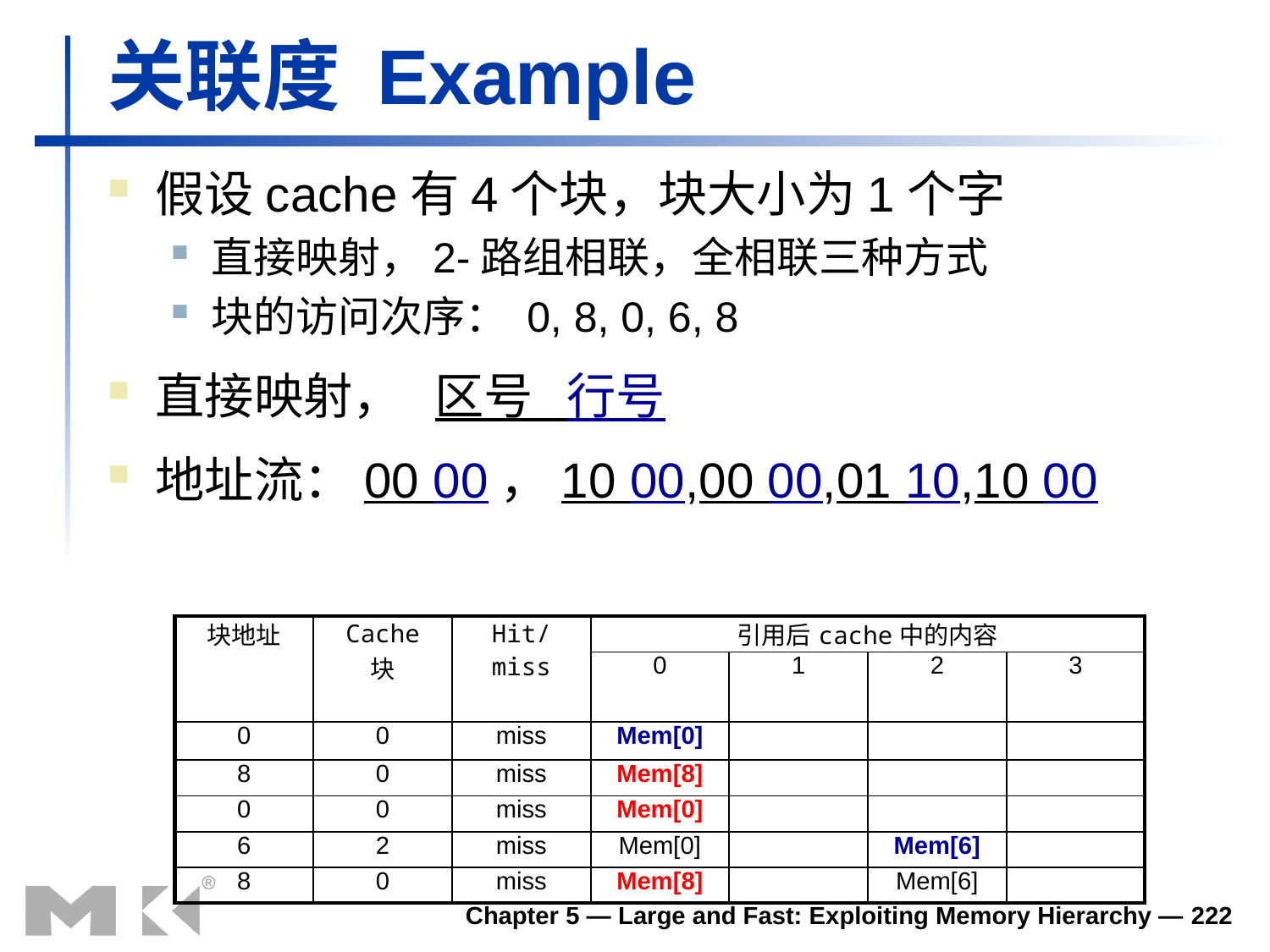

# 关联度 Example
假设cache有4个块，块大小为1个字
直接映射，2-路组相联，全相联三种方式
块的访问次序： 0, 8, 0, 6, 8
直接映射，   区号   行号
地址流：00 00，10 00,00 00,01 10,10 00

| 块地址 | Cache 块 | Hit/miss | 引用后cache中的内容 |  |  |  |
| --- | --- | --- | --- | --- | --- | --- |
|  |  |  | 0 | 1 | 2 | 3 |
| 0 | 0 | miss | Mem[0] |  |  |  |
| 8 | 0 | miss | Mem[8] |  |  |  |
| 0 | 0 | miss | Mem[0] |  |  |  |
| 6 | 2 | miss | Mem[0] |  | Mem[6] |  |
| 8 | 0 | miss | Mem[8] |  | Mem[6] |  |
Chapter 5 — Large and Fast: Exploiting Memory Hierarchy — 222